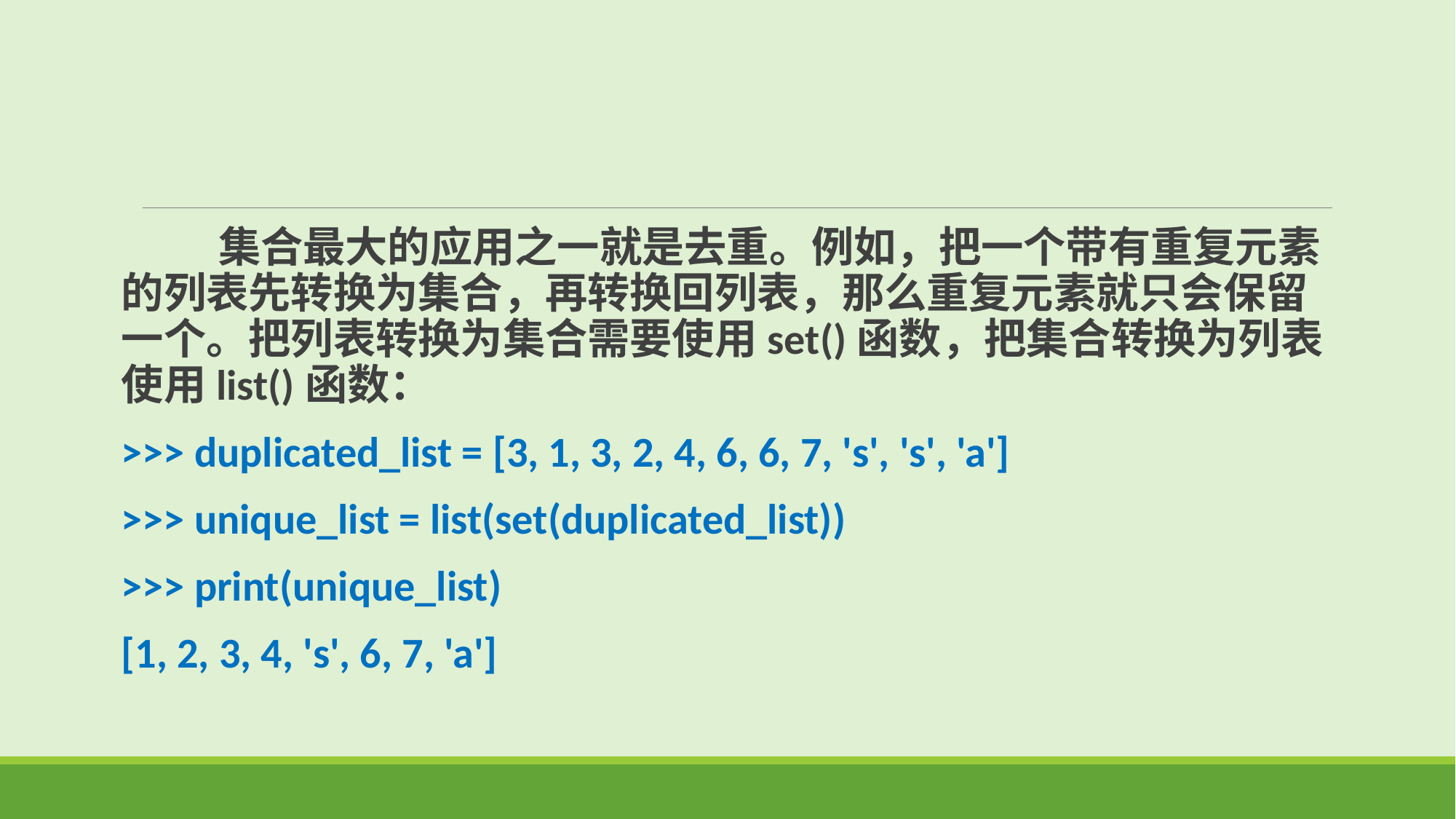

集合最大的应用之一就是去重。例如，把一个带有重复元素的列表先转换为集合，再转换回列表，那么重复元素就只会保留一个。把列表转换为集合需要使用set()函数，把集合转换为列表使用list()函数：
>>> duplicated_list = [3, 1, 3, 2, 4, 6, 6, 7, 's', 's', 'a']
>>> unique_list = list(set(duplicated_list))
>>> print(unique_list)
[1, 2, 3, 4, 's', 6, 7, 'a']